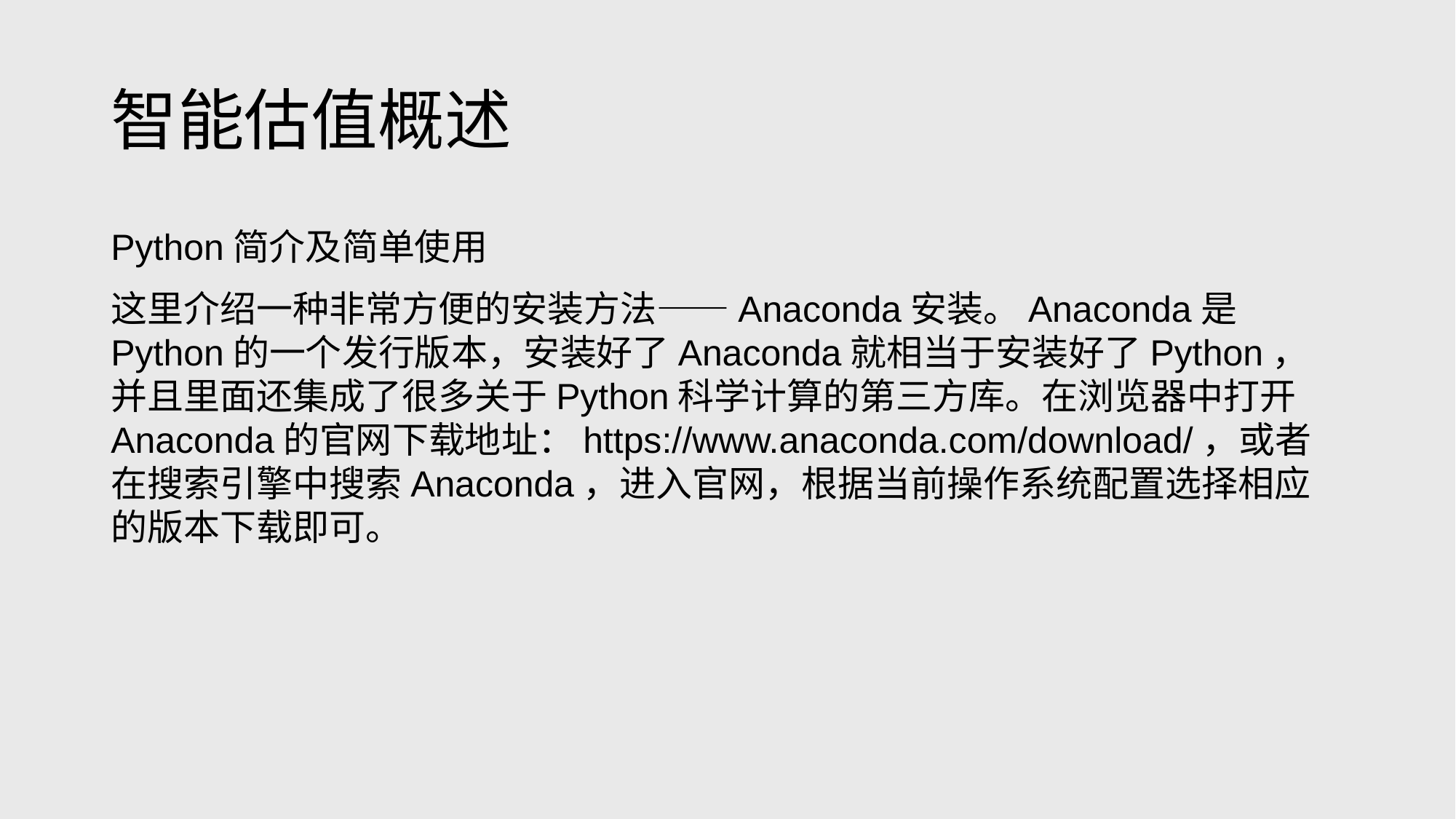

# 智能估值概述
Python简介及简单使用
这里介绍一种非常方便的安装方法——Anaconda安装。Anaconda是Python的一个发行版本，安装好了Anaconda就相当于安装好了Python，并且里面还集成了很多关于Python科学计算的第三方库。在浏览器中打开Anaconda的官网下载地址：https://www.anaconda.com/download/，或者在搜索引擎中搜索Anaconda，进入官网，根据当前操作系统配置选择相应的版本下载即可。